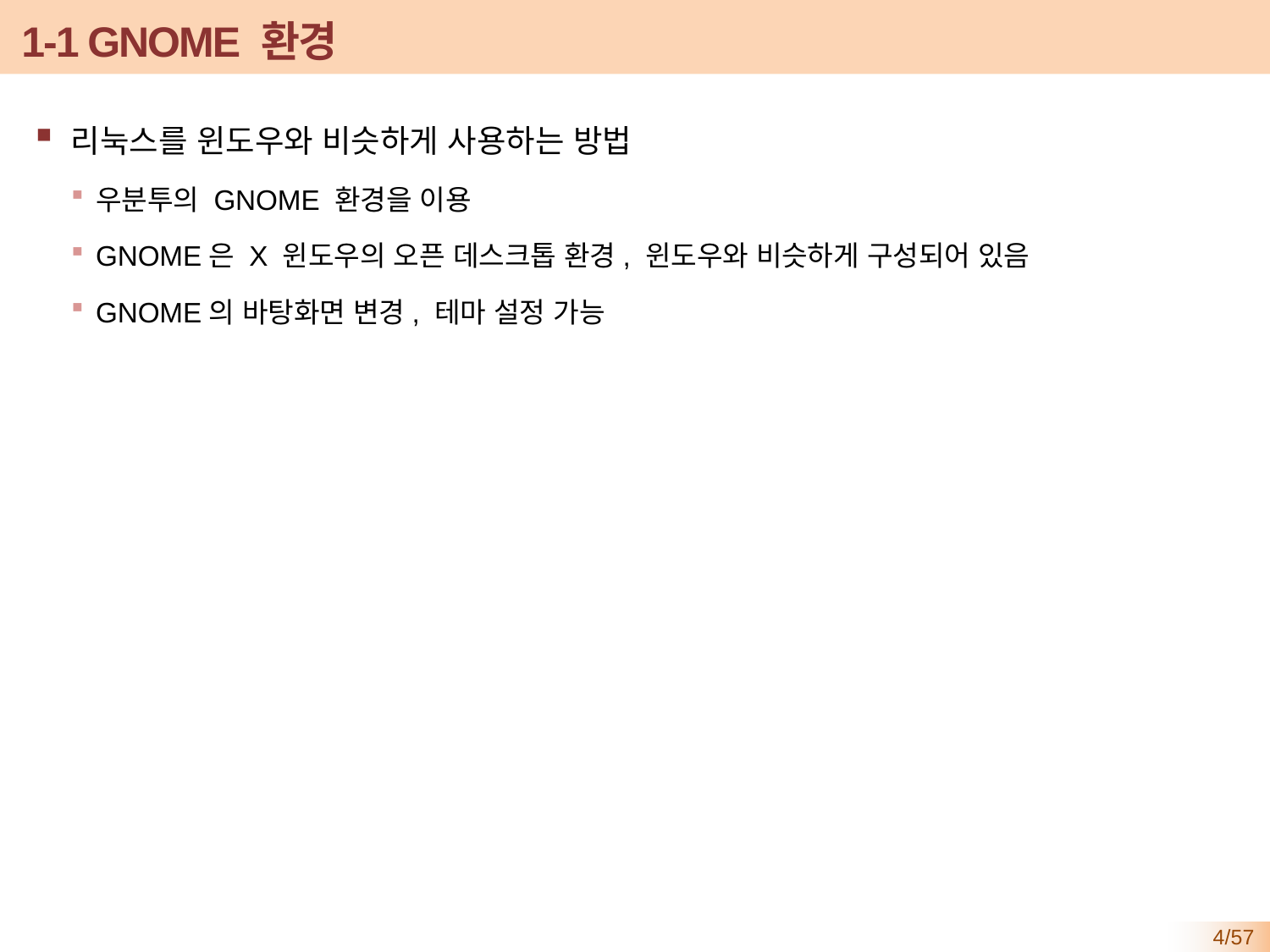

# 1-1 GNOME 환경
리눅스를 윈도우와 비슷하게 사용하는 방법
우분투의 GNOME 환경을 이용
GNOME은 X 윈도우의 오픈 데스크톱 환경, 윈도우와 비슷하게 구성되어 있음
GNOME의 바탕화면 변경, 테마 설정 가능